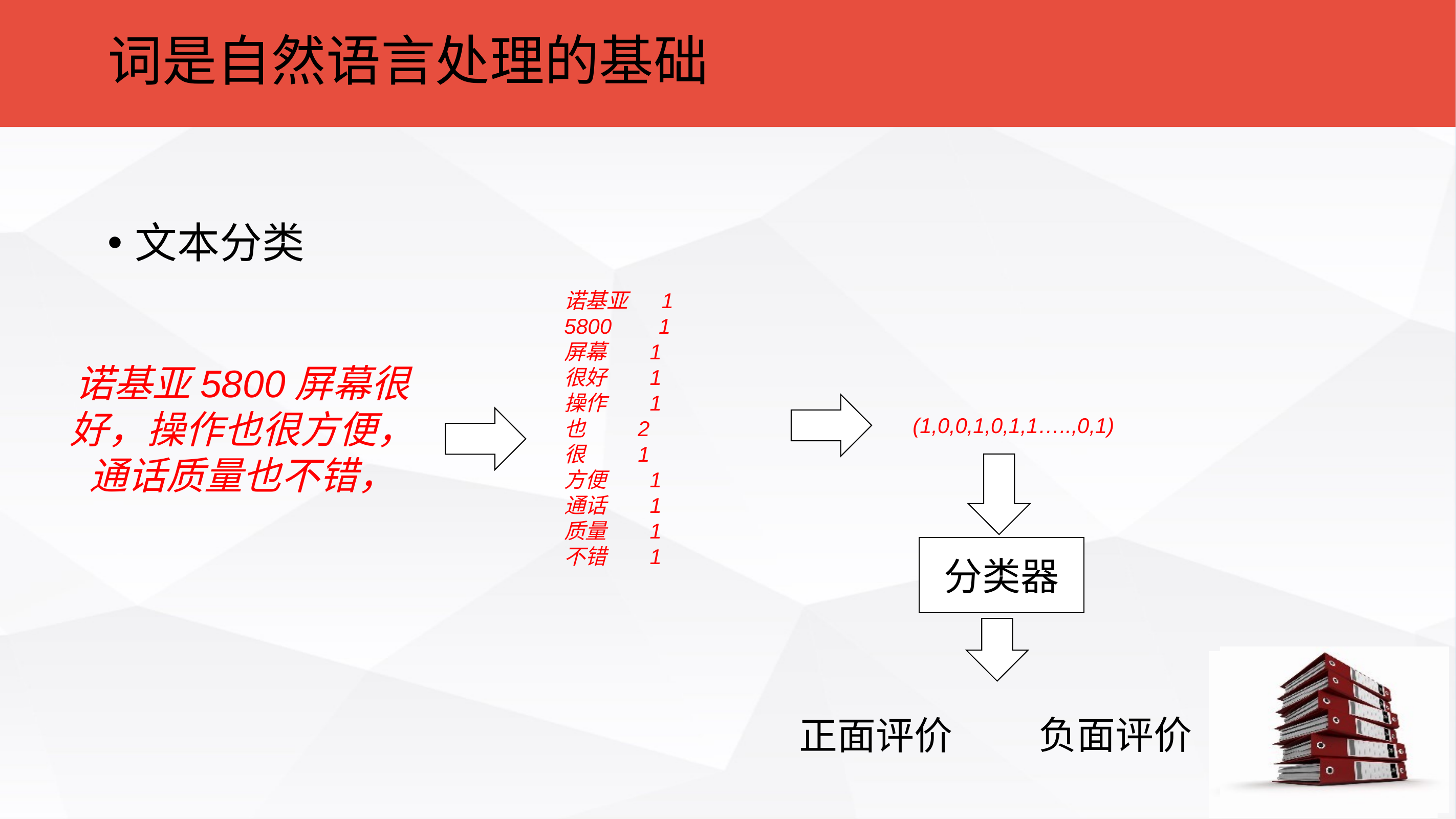

词是自然语言处理的基础
文本分类
诺基亚      1
5800        1
屏幕        1
很好        1
操作        1
也          2
很          1
方便        1
通话        1
质量        1
不错        1
诺基亚5800屏幕很好，操作也很方便，通话质量也不错，

(1,0,0,1,0,1,1…..,0,1)

分类器

负面评价
正面评价